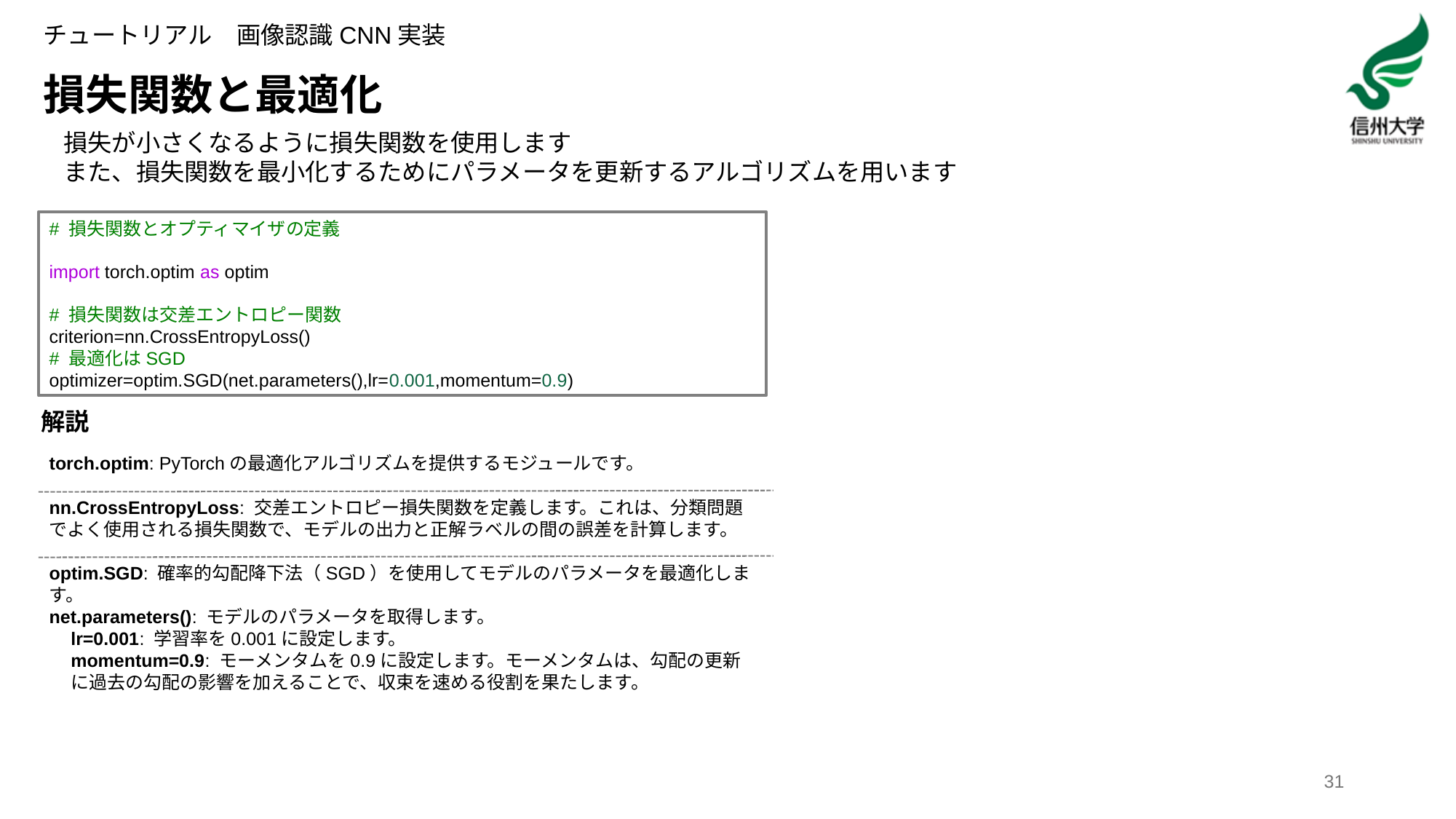

チュートリアル　画像認識CNN実装
# 損失関数と最適化
損失が小さくなるように損失関数を使用します
また、損失関数を最小化するためにパラメータを更新するアルゴリズムを用います
# 損失関数とオプティマイザの定義
import torch.optim as optim
# 損失関数は交差エントロピー関数
criterion=nn.CrossEntropyLoss()
# 最適化はSGD
optimizer=optim.SGD(net.parameters(),lr=0.001,momentum=0.9)
解説
torch.optim: PyTorchの最適化アルゴリズムを提供するモジュールです。
nn.CrossEntropyLoss: 交差エントロピー損失関数を定義します。これは、分類問題でよく使用される損失関数で、モデルの出力と正解ラベルの間の誤差を計算します。
optim.SGD: 確率的勾配降下法（SGD）を使用してモデルのパラメータを最適化します。
net.parameters(): モデルのパラメータを取得します。
lr=0.001: 学習率を0.001に設定します。
momentum=0.9: モーメンタムを0.9に設定します。モーメンタムは、勾配の更新に過去の勾配の影響を加えることで、収束を速める役割を果たします。
31